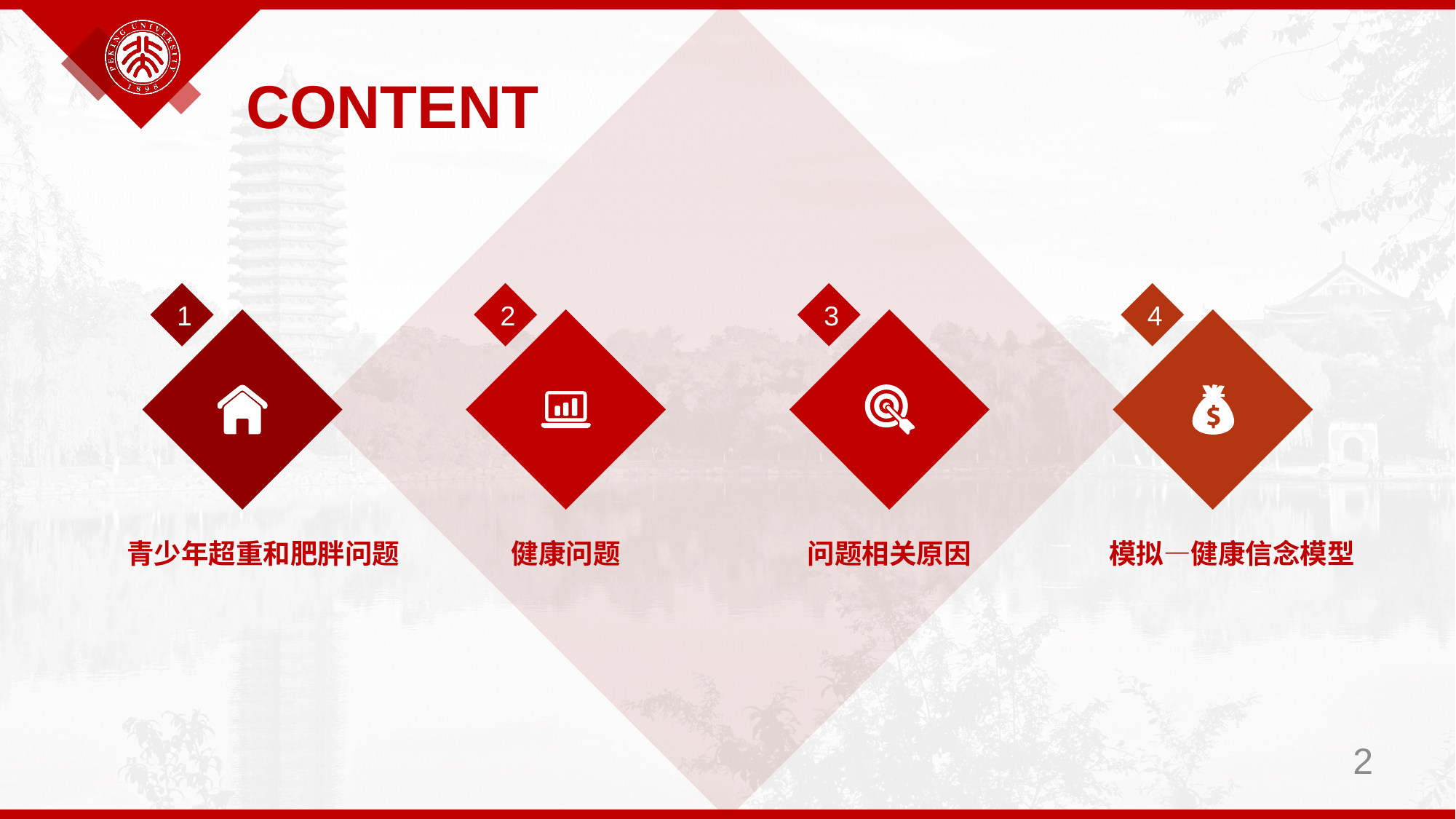

CONTENT
1
2
3
4

青少年超重和肥胖问题
健康问题
问题相关原因
模拟—健康信念模型
2